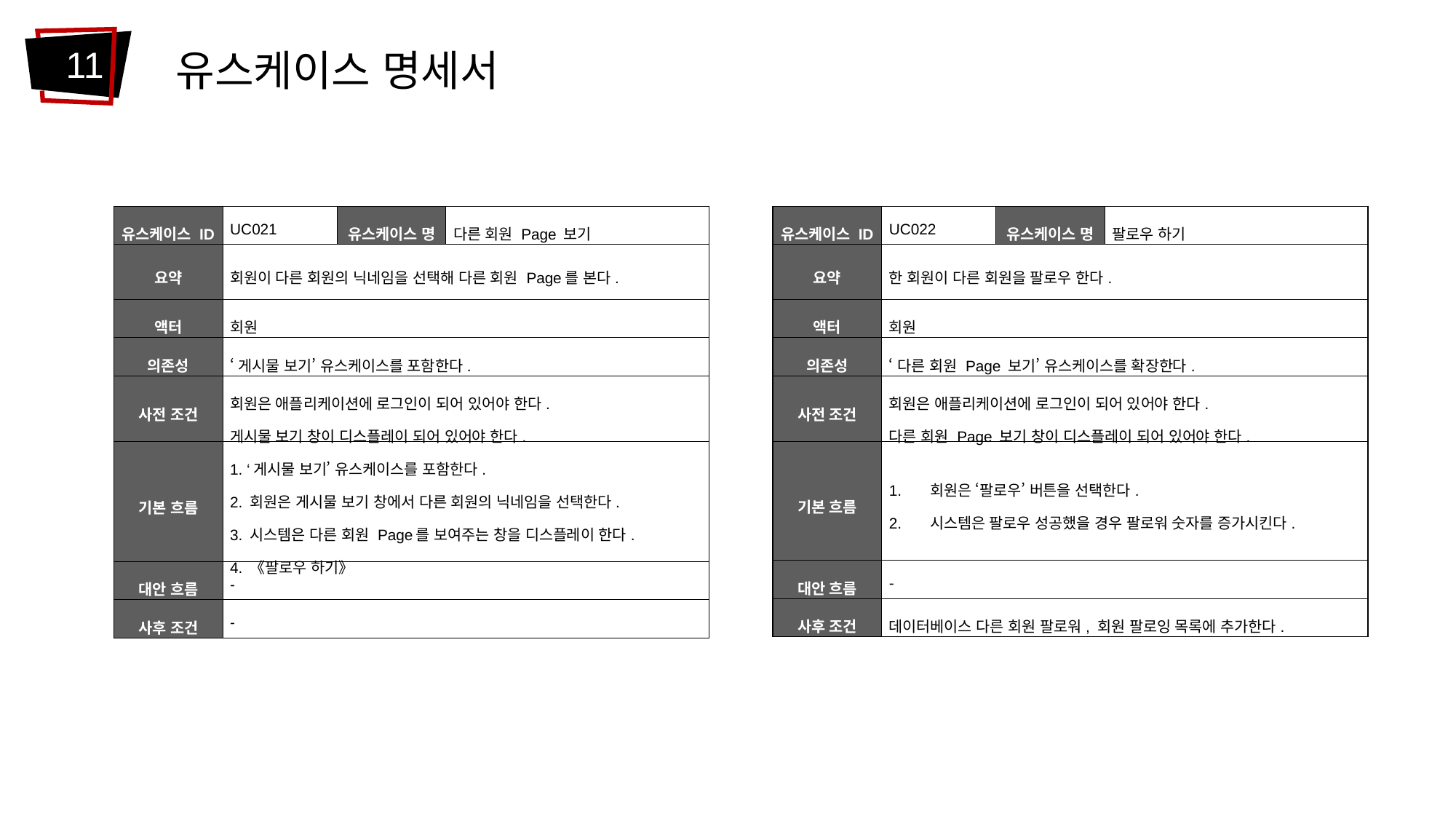

11
유스케이스 명세서
| 유스케이스 ID | UC021 | 유스케이스 명 | 다른 회원 Page 보기 |
| --- | --- | --- | --- |
| 요약 | 회원이 다른 회원의 닉네임을 선택해 다른 회원 Page를 본다. |  |  |
| 액터 | 회원 |  |  |
| 의존성 | ‘게시물 보기’ 유스케이스를 포함한다. |  |  |
| 사전 조건 | 회원은 애플리케이션에 로그인이 되어 있어야 한다. 게시물 보기 창이 디스플레이 되어 있어야 한다. |  |  |
| 기본 흐름 | 1. ‘게시물 보기’ 유스케이스를 포함한다. 2. 회원은 게시물 보기 창에서 다른 회원의 닉네임을 선택한다. 3. 시스템은 다른 회원 Page를 보여주는 창을 디스플레이 한다. 4. 《팔로우 하기》 |  |  |
| 대안 흐름 | - |  |  |
| 사후 조건 | - |  |  |
| 유스케이스 ID | UC022 | 유스케이스 명 | 팔로우 하기 |
| --- | --- | --- | --- |
| 요약 | 한 회원이 다른 회원을 팔로우 한다. |  |  |
| 액터 | 회원 |  |  |
| 의존성 | ‘다른 회원 Page 보기’ 유스케이스를 확장한다. |  |  |
| 사전 조건 | 회원은 애플리케이션에 로그인이 되어 있어야 한다. 다른 회원 Page 보기 창이 디스플레이 되어 있어야 한다. |  |  |
| 기본 흐름 | 회원은 ‘팔로우’ 버튼을 선택한다. 시스템은 팔로우 성공했을 경우 팔로워 숫자를 증가시킨다. |  |  |
| 대안 흐름 | - |  |  |
| 사후 조건 | 데이터베이스 다른 회원 팔로워, 회원 팔로잉 목록에 추가한다. |  |  |